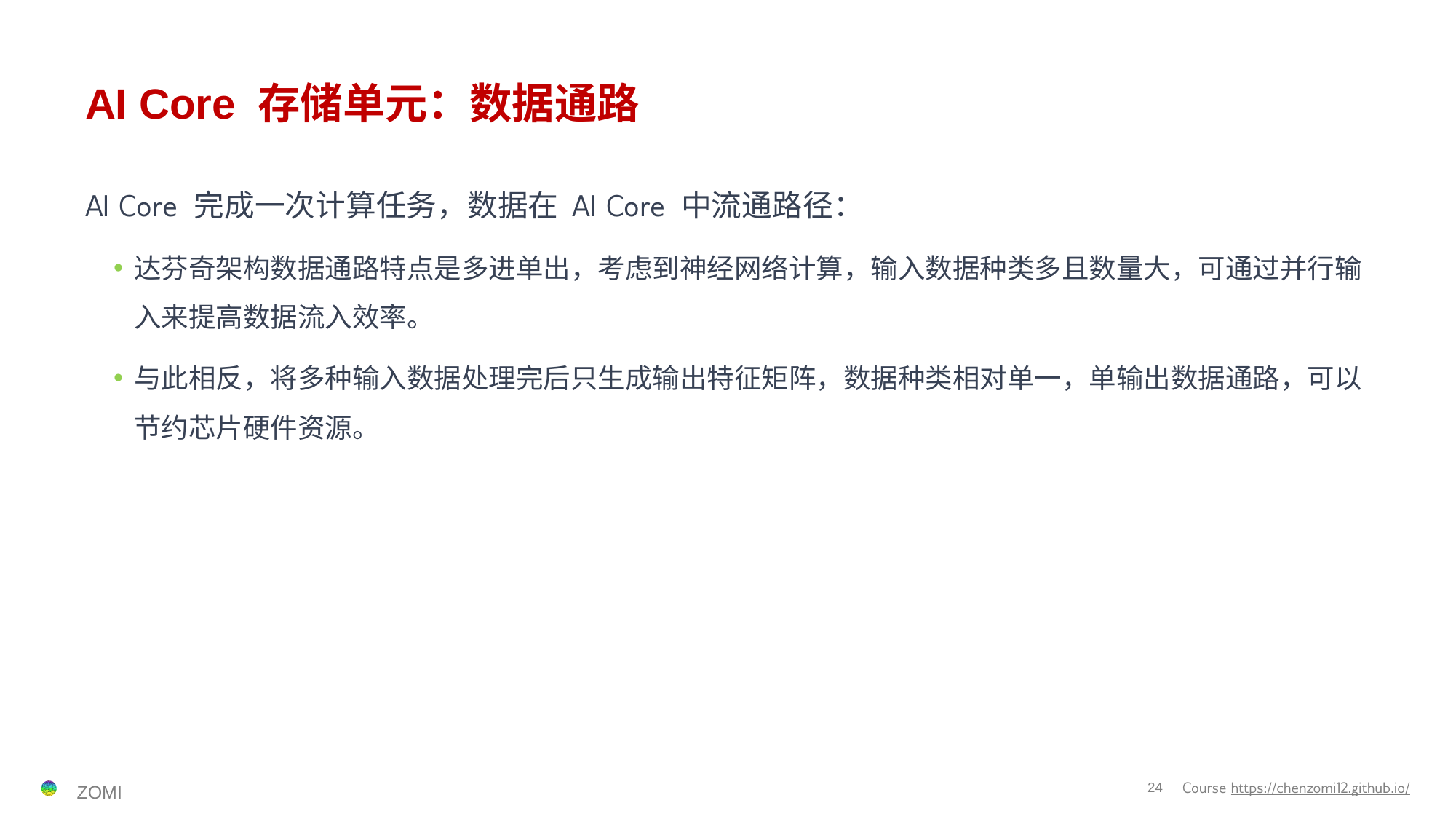

# AI Core 存储单元：数据通路
AI Core 完成一次计算任务，数据在 AI Core 中流通路径：
达芬奇架构数据通路特点是多进单出，考虑到神经网络计算，输入数据种类多且数量大，可通过并行输入来提高数据流入效率。
与此相反，将多种输入数据处理完后只生成输出特征矩阵，数据种类相对单一，单输出数据通路，可以节约芯片硬件资源。